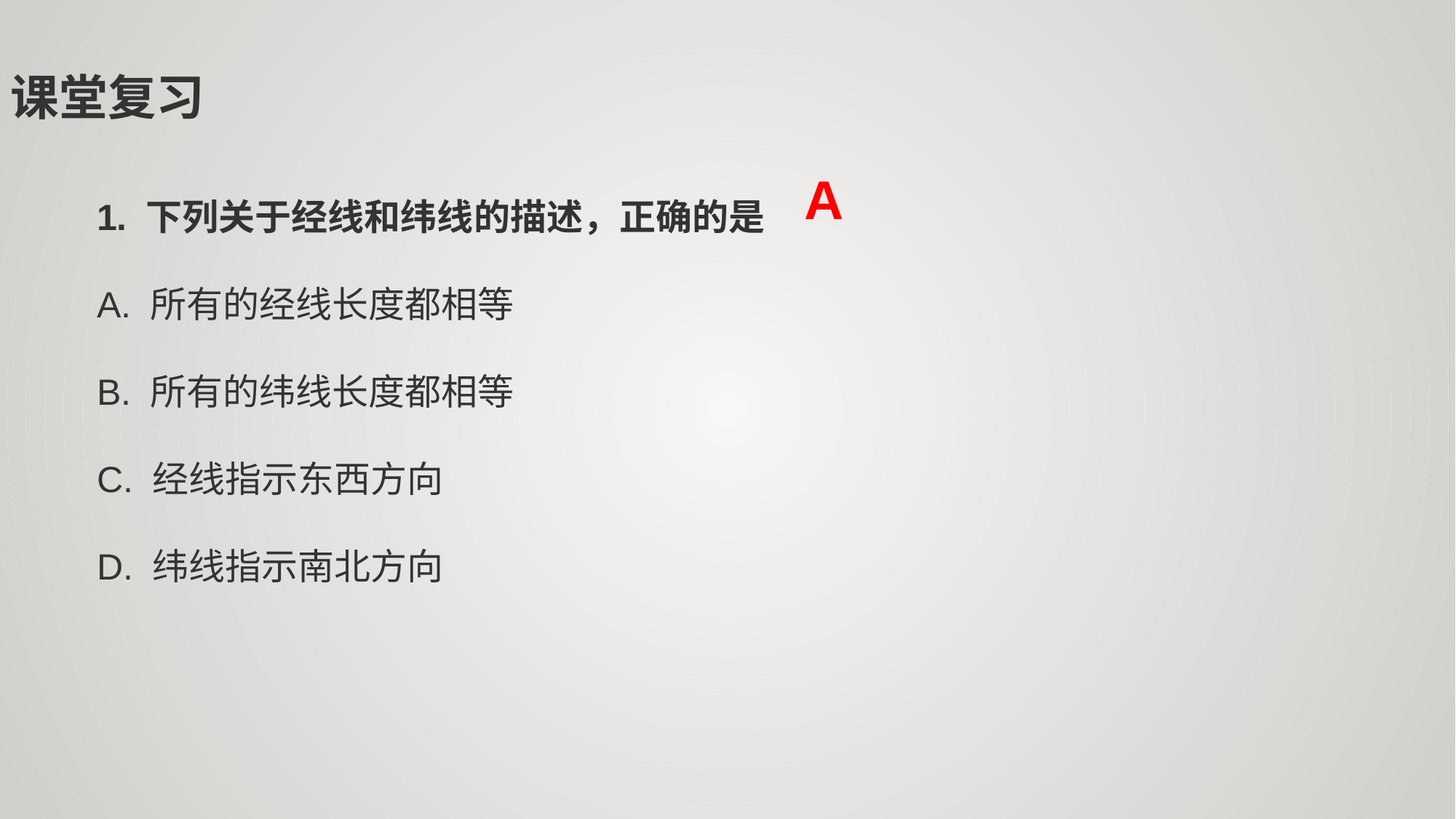

课堂复习
1. 下列关于经线和纬线的描述，正确的是
A. 所有的经线长度都相等
B. 所有的纬线长度都相等
C. 经线指示东西方向
D. 纬线指示南北方向
A